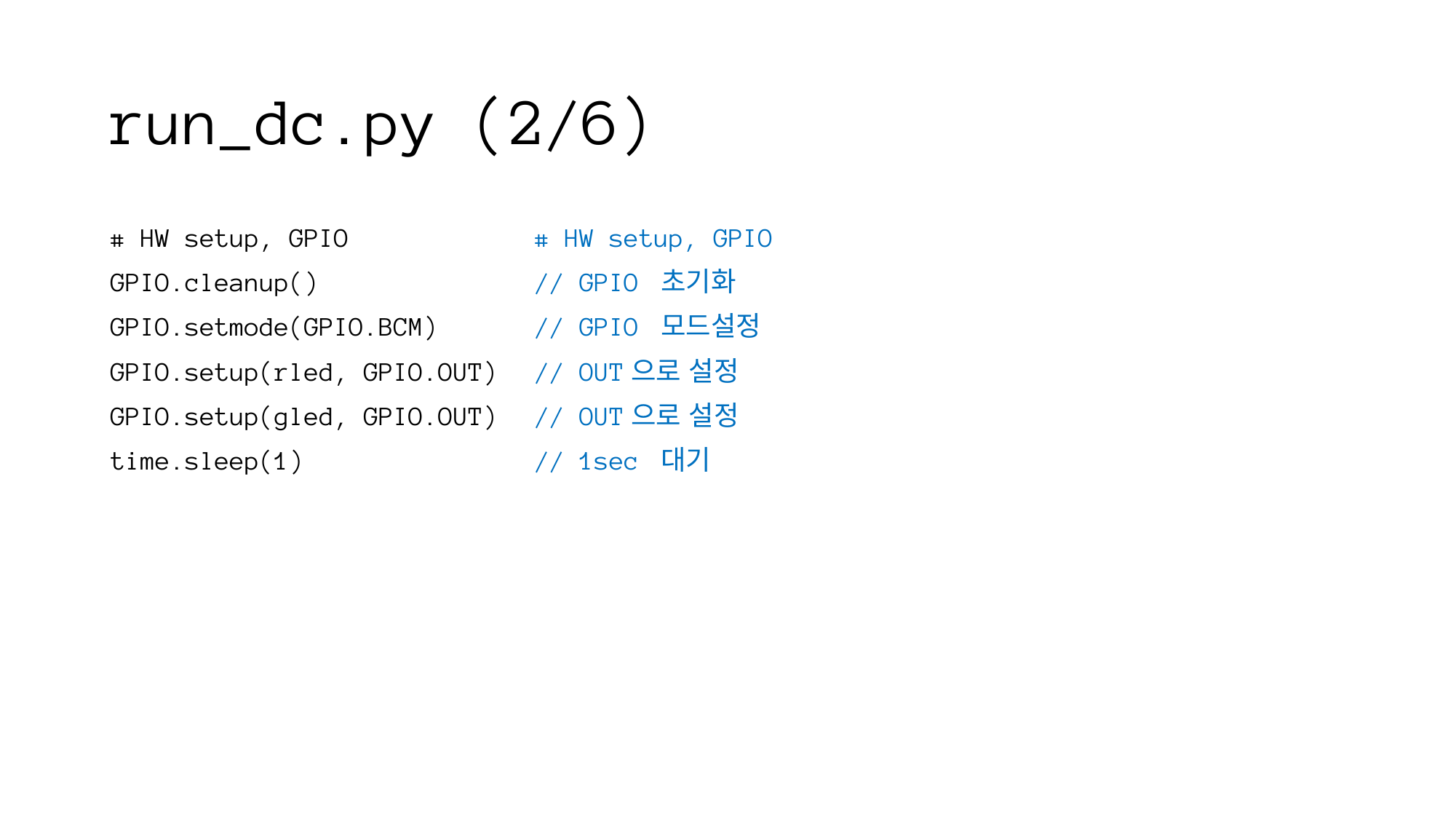

# run_dc.py (2/6)
# HW setup, GPIO
GPIO.cleanup()
GPIO.setmode(GPIO.BCM)
GPIO.setup(rled, GPIO.OUT)
GPIO.setup(gled, GPIO.OUT)
time.sleep(1)
# HW setup, GPIO
// GPIO 초기화
// GPIO 모드설정
// OUT으로 설정
// OUT으로 설정
// 1sec 대기